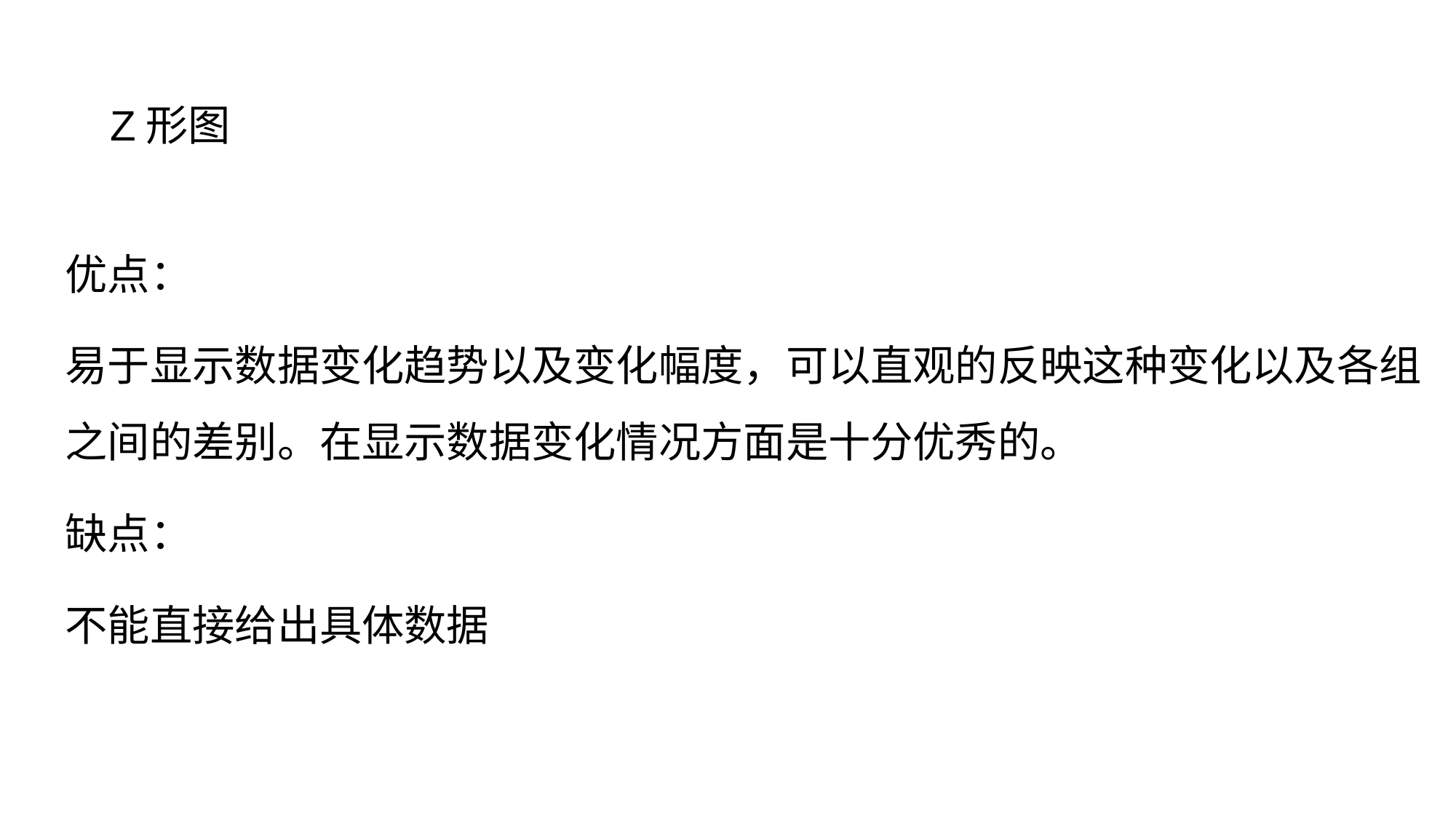

Z形图
优点：
易于显示数据变化趋势以及变化幅度，可以直观的反映这种变化以及各组之间的差别。在显示数据变化情况方面是十分优秀的。
缺点：
不能直接给出具体数据